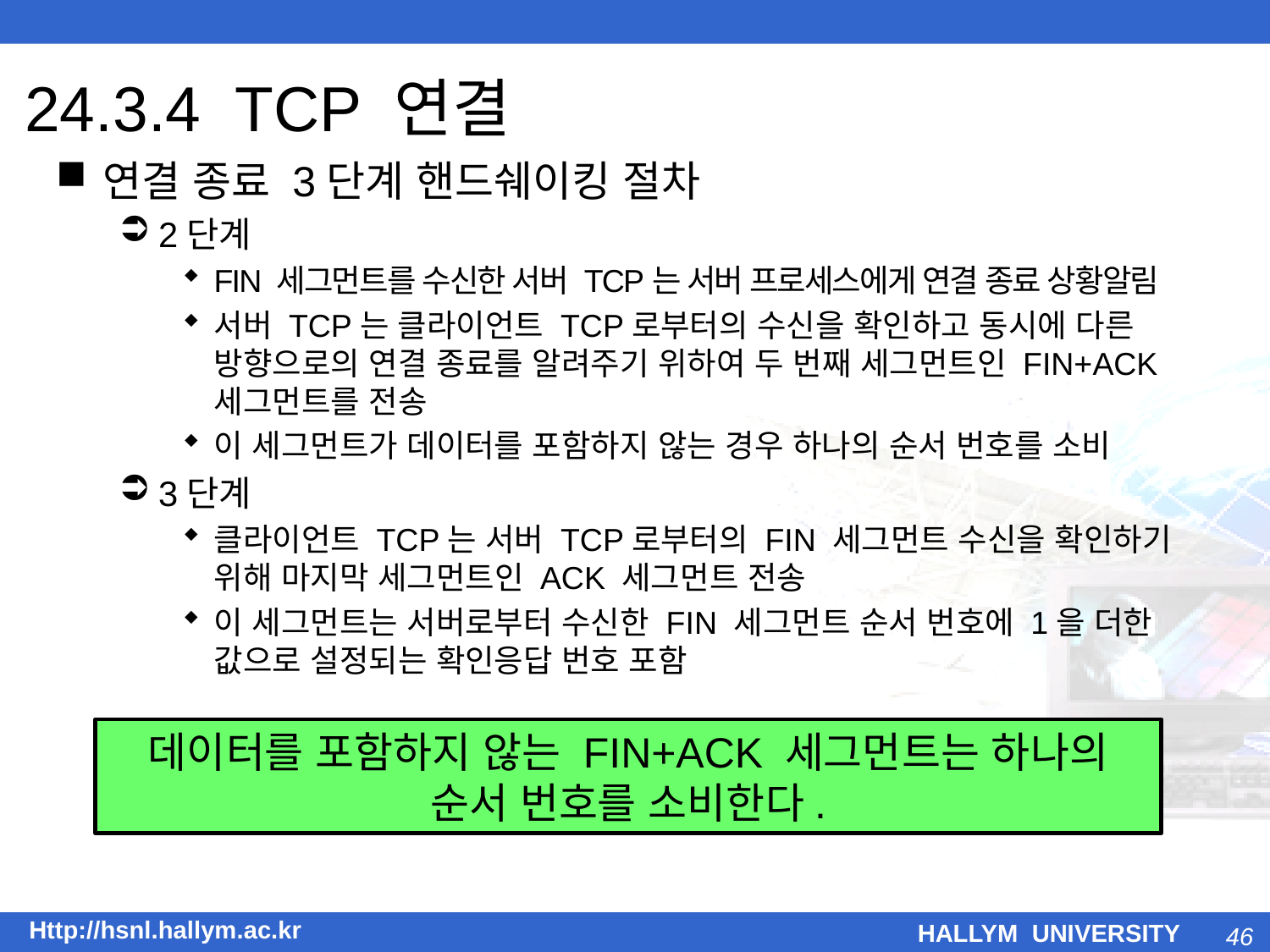

# 24.3.4  TCP 연결
연결 종료 3단계 핸드쉐이킹 절차
2단계
FIN 세그먼트를 수신한 서버 TCP는 서버 프로세스에게 연결 종료 상황알림
서버 TCP는 클라이언트 TCP로부터의 수신을 확인하고 동시에 다른
방향으로의 연결 종료를 알려주기 위하여 두 번째 세그먼트인 FIN+ACK 세그먼트를 전송
이 세그먼트가 데이터를 포함하지 않는 경우 하나의 순서 번호를 소비
3단계
클라이언트 TCP는 서버 TCP로부터의 FIN 세그먼트 수신을 확인하기 위해 마지막 세그먼트인 ACK 세그먼트 전송
이 세그먼트는 서버로부터 수신한 FIN 세그먼트 순서 번호에 1을 더한 값으로 설정되는 확인응답 번호 포함
데이터를 포함하지 않는 FIN+ACK 세그먼트는 하나의 순서 번호를 소비한다.
46